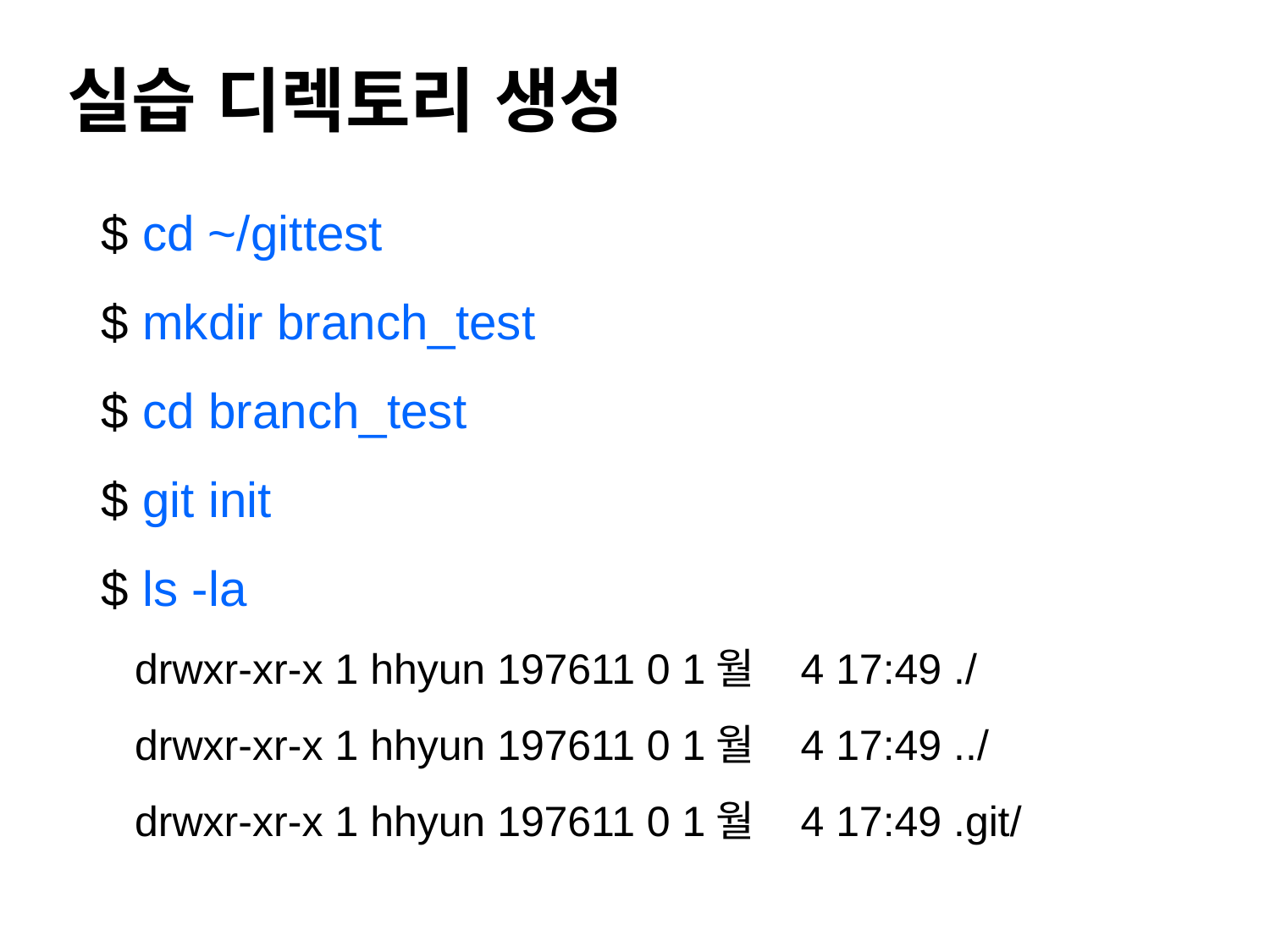

#
실습 디렉토리 생성
 $ cd ~/gittest
 $ mkdir branch_test
 $ cd branch_test
 $ git init
 $ ls -la
    drwxr-xr-x 1 hhyun 197611 0 1월   4 17:49 ./
    drwxr-xr-x 1 hhyun 197611 0 1월   4 17:49 ../
    drwxr-xr-x 1 hhyun 197611 0 1월   4 17:49 .git/